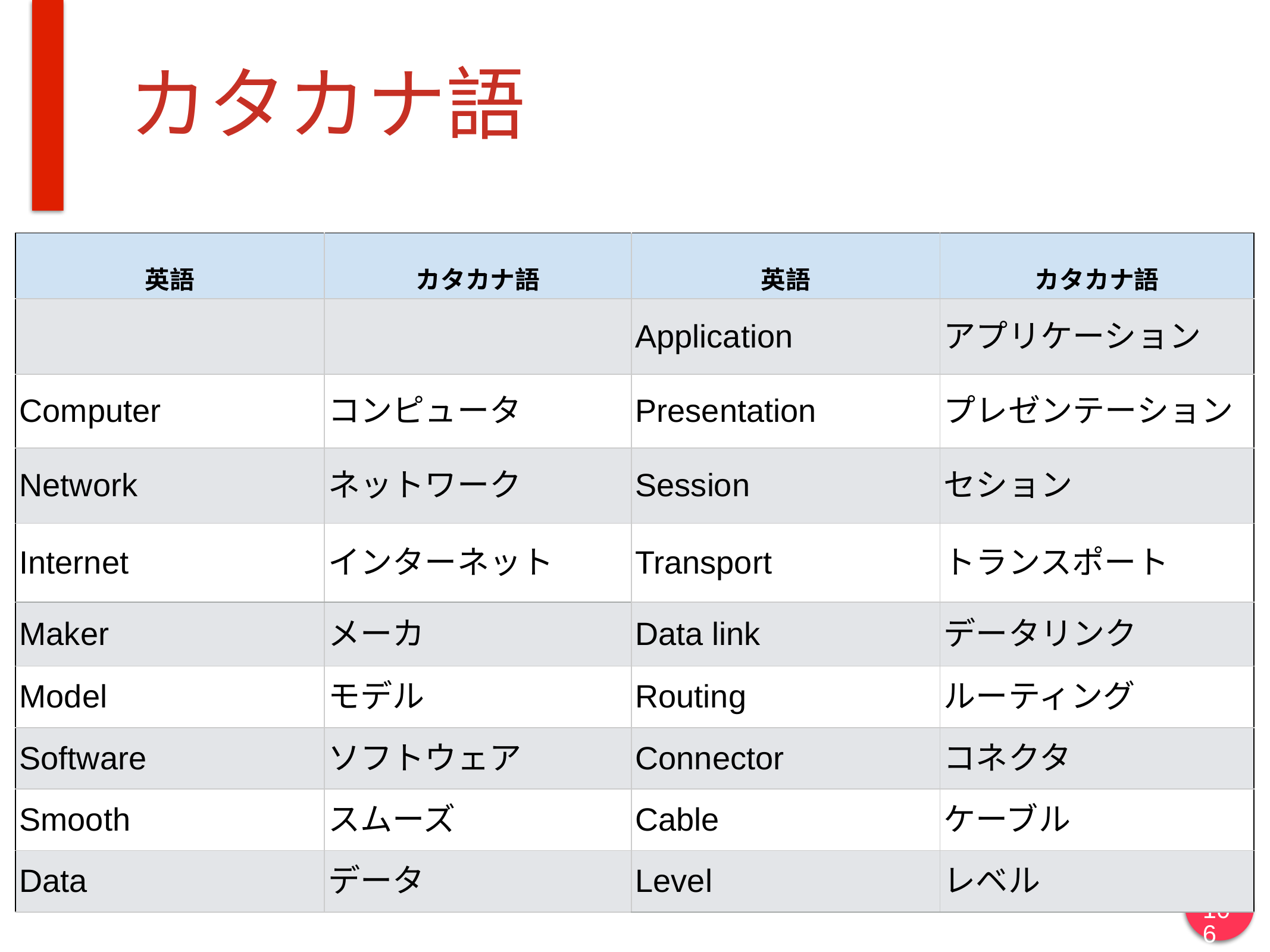

# カタカナ語
| 英語 | カタカナ語 | 英語 | カタカナ語 |
| --- | --- | --- | --- |
|  |  | Application | アプリケーション |
| Computer | コンピュータ | Presentation | プレゼンテーション |
| Network | ネットワーク | Session | セション |
| Internet | インターネット | Transport | トランスポート |
| Maker | メーカ | Data link | データリンク |
| Model | モデル | Routing | ルーティング |
| Software | ソフトウェア | Connector | コネクタ |
| Smooth | スムーズ | Cable | ケーブル |
| Data | データ | Level | レベル |
106